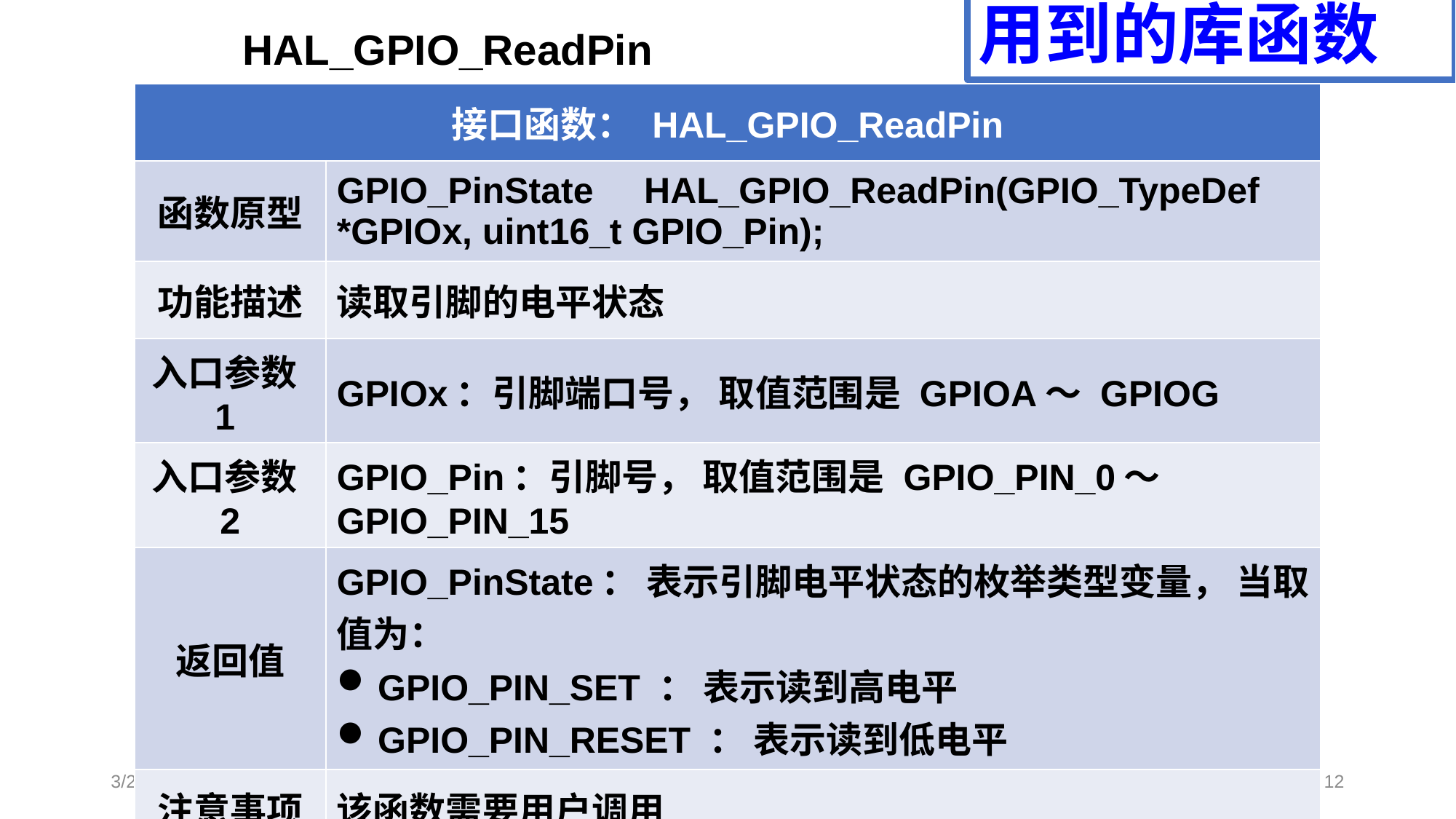

用到的库函数
HAL_GPIO_ReadPin
| 接口函数： HAL\_GPIO\_ReadPin |  |
| --- | --- |
| 函数原型 | GPIO\_PinState HAL\_GPIO\_ReadPin(GPIO\_TypeDef \*GPIOx, uint16\_t GPIO\_Pin); |
| 功能描述 | 读取引脚的电平状态 |
| 入口参数1 | GPIOx：引脚端口号， 取值范围是 GPIOA～ GPIOG |
| 入口参数2 | GPIO\_Pin：引脚号， 取值范围是 GPIO\_PIN\_0～ GPIO\_PIN\_15 |
| 返回值 | GPIO\_PinState： 表示引脚电平状态的枚举类型变量， 当取值为： GPIO\_PIN\_SET ： 表示读到高电平 GPIO\_PIN\_RESET ： 表示读到低电平 |
| 注意事项 | 该函数需要用户调用 |
3/21/2023
12